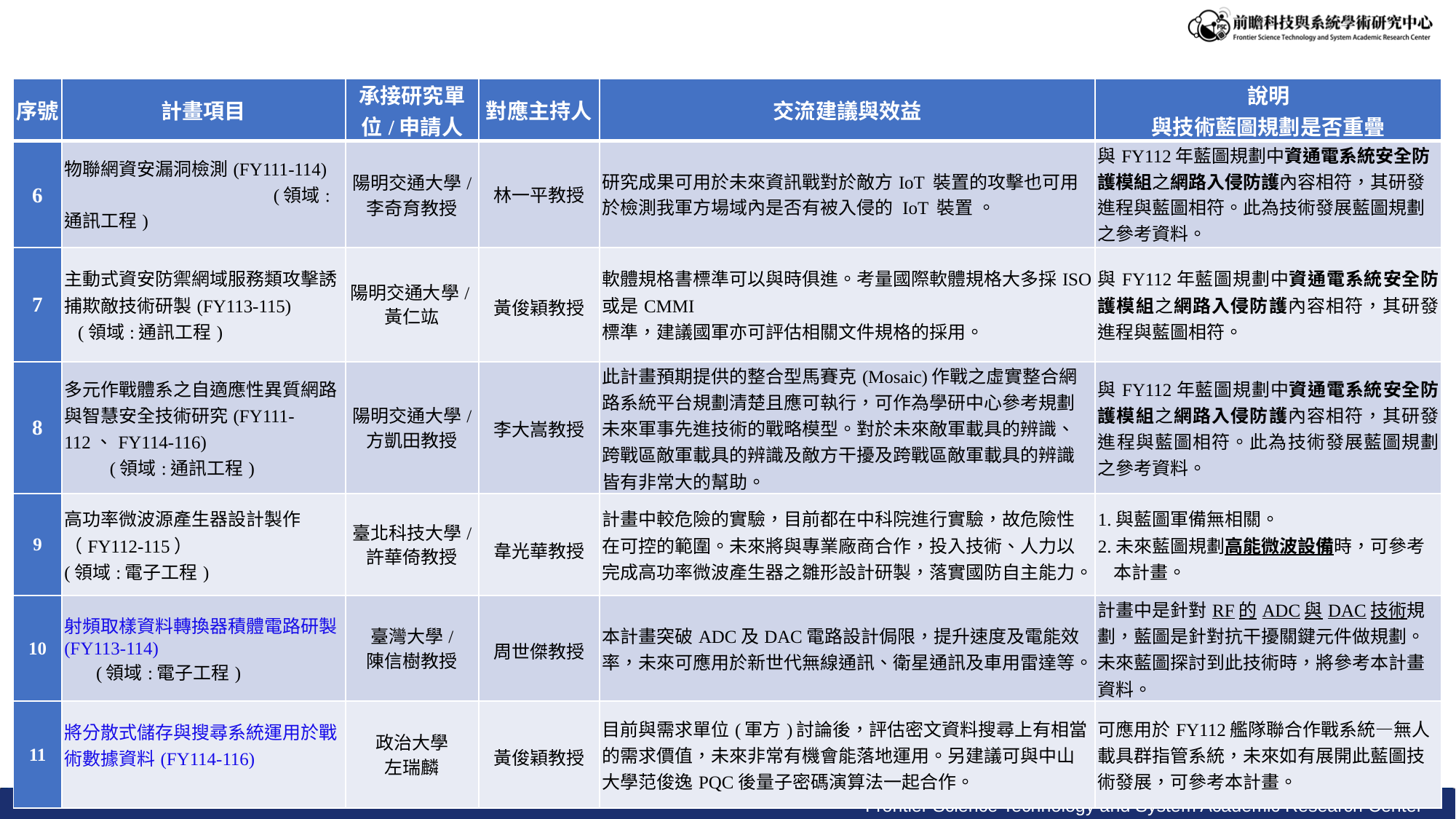

| 序號 | 計畫項目 | 承接研究單位/申請人 | 對應主持人 | 交流建議與效益 | 說明 與技術藍圖規劃是否重疊 |
| --- | --- | --- | --- | --- | --- |
| 6 | 物聯網資安漏洞檢測(FY111-114) (領域:通訊工程) | 陽明交通大學/ 李奇育教授 | 林一平教授 | 研究成果可用於未來資訊戰對於敵方IoT 裝置的攻擊也可用於檢測我軍方場域內是否有被入侵的 IoT 裝置 。 | 與FY112年藍圖規劃中資通電系統安全防護模組之網路入侵防護內容相符，其研發進程與藍圖相符。此為技術發展藍圖規劃之參考資料。 |
| 7 | 主動式資安防禦網域服務類攻擊誘捕欺敵技術研製(FY113-115) (領域:通訊工程) | 陽明交通大學/ 黃仁竑 | 黃俊穎教授 | 軟體規格書標準可以與時俱進。考量國際軟體規格大多採ISO 或是CMMI 標準，建議國軍亦可評估相關文件規格的採用。 | 與FY112年藍圖規劃中資通電系統安全防護模組之網路入侵防護內容相符，其研發進程與藍圖相符。 |
| 8 | 多元作戰體系之自適應性異質網路與智慧安全技術研究(FY111-112、FY114-116) (領域:通訊工程) | 陽明交通大學/ 方凱田教授 | 李大嵩教授 | 此計畫預期提供的整合型馬賽克(Mosaic)作戰之虛實整合網路系統平台規劃清楚且應可執行，可作為學研中心參考規劃未來軍事先進技術的戰略模型。對於未來敵軍載具的辨識、跨戰區敵軍載具的辨識及敵方干擾及跨戰區敵軍載具的辨識皆有非常大的幫助。 | 與FY112年藍圖規劃中資通電系統安全防護模組之網路入侵防護內容相符，其研發進程與藍圖相符。此為技術發展藍圖規劃之參考資料。 |
| 9 | 高功率微波源產生器設計製作（FY112-115） (領域:電子工程) | 臺北科技大學/ 許華倚教授 | 韋光華教授 | 計畫中較危險的實驗，目前都在中科院進行實驗，故危險性在可控的範圍。未來將與專業廠商合作，投入技術、人力以完成高功率微波產生器之雛形設計研製，落實國防自主能力。 | 1.與藍圖軍備無相關。 2.未來藍圖規劃高能微波設備時，可參考本計畫。 |
| 10 | 射頻取樣資料轉換器積體電路研製(FY113-114) (領域:電子工程) | 臺灣大學/ 陳信樹教授 | 周世傑教授 | 本計畫突破ADC及DAC電路設計侷限，提升速度及電能效率，未來可應用於新世代無線通訊、衛星通訊及車用雷達等。 | 計畫中是針對RF的ADC與DAC技術規劃，藍圖是針對抗干擾關鍵元件做規劃。未來藍圖探討到此技術時，將參考本計畫資料。 |
| 11 | 將分散式儲存與搜尋系統運用於戰術數據資料(FY114-116) | 政治大學 左瑞麟 | 黃俊穎教授 | 目前與需求單位(軍方)討論後，評估密文資料搜尋上有相當的需求價值，未來非常有機會能落地運用。另建議可與中山大學范俊逸PQC後量子密碼演算法一起合作。 | 可應用於FY112艦隊聯合作戰系統—無人載具群指管系統，未來如有展開此藍圖技術發展，可參考本計畫。 |